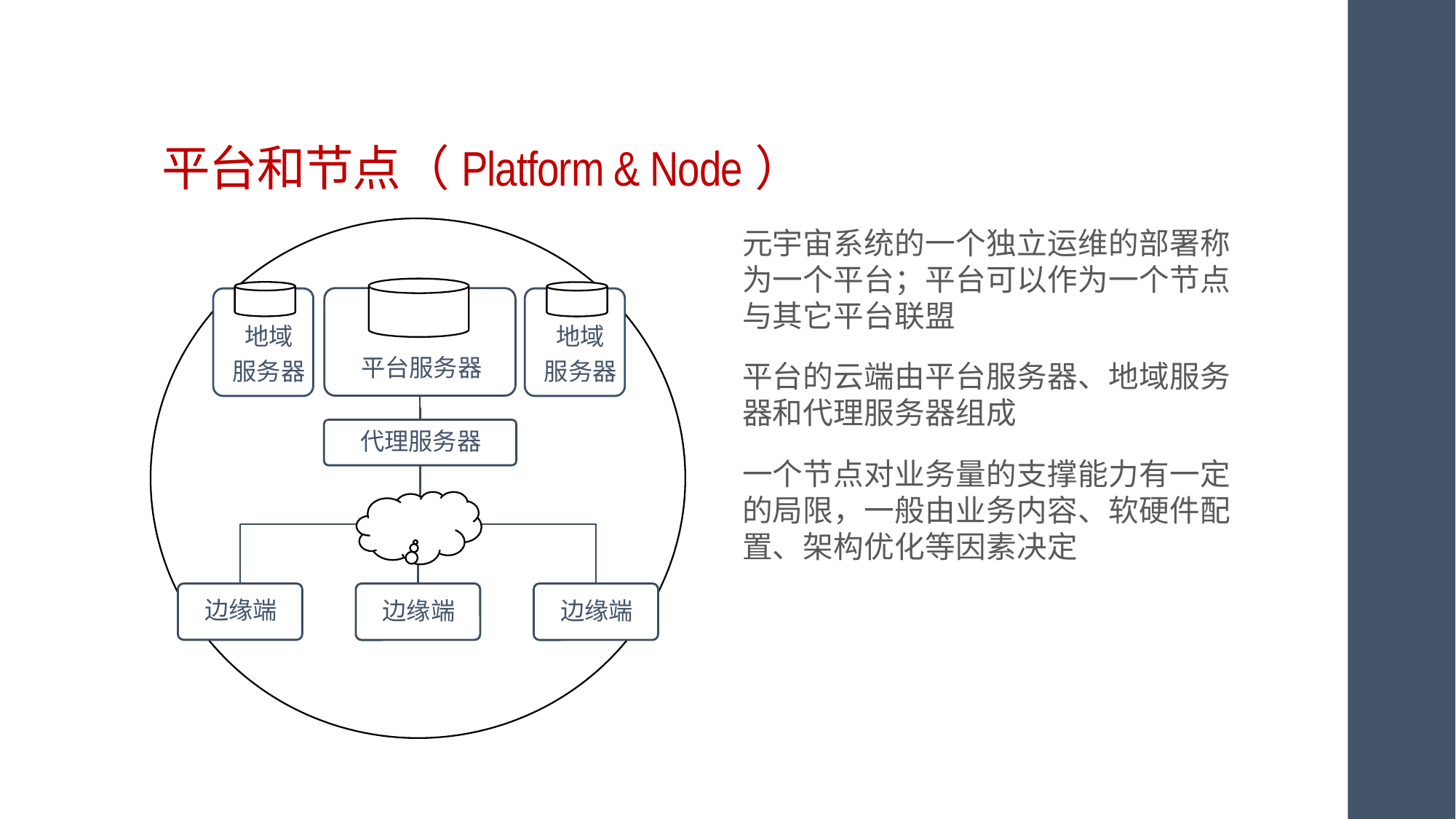

# 平台和节点（Platform & Node）

平台服务器
代理服务器
边缘端
边缘端
边缘端
元宇宙系统的一个独立运维的部署称为一个平台；平台可以作为一个节点与其它平台联盟
平台的云端由平台服务器、地域服务器和代理服务器组成
一个节点对业务量的支撑能力有一定的局限，一般由业务内容、软硬件配置、架构优化等因素决定

地域
服务器

地域
服务器